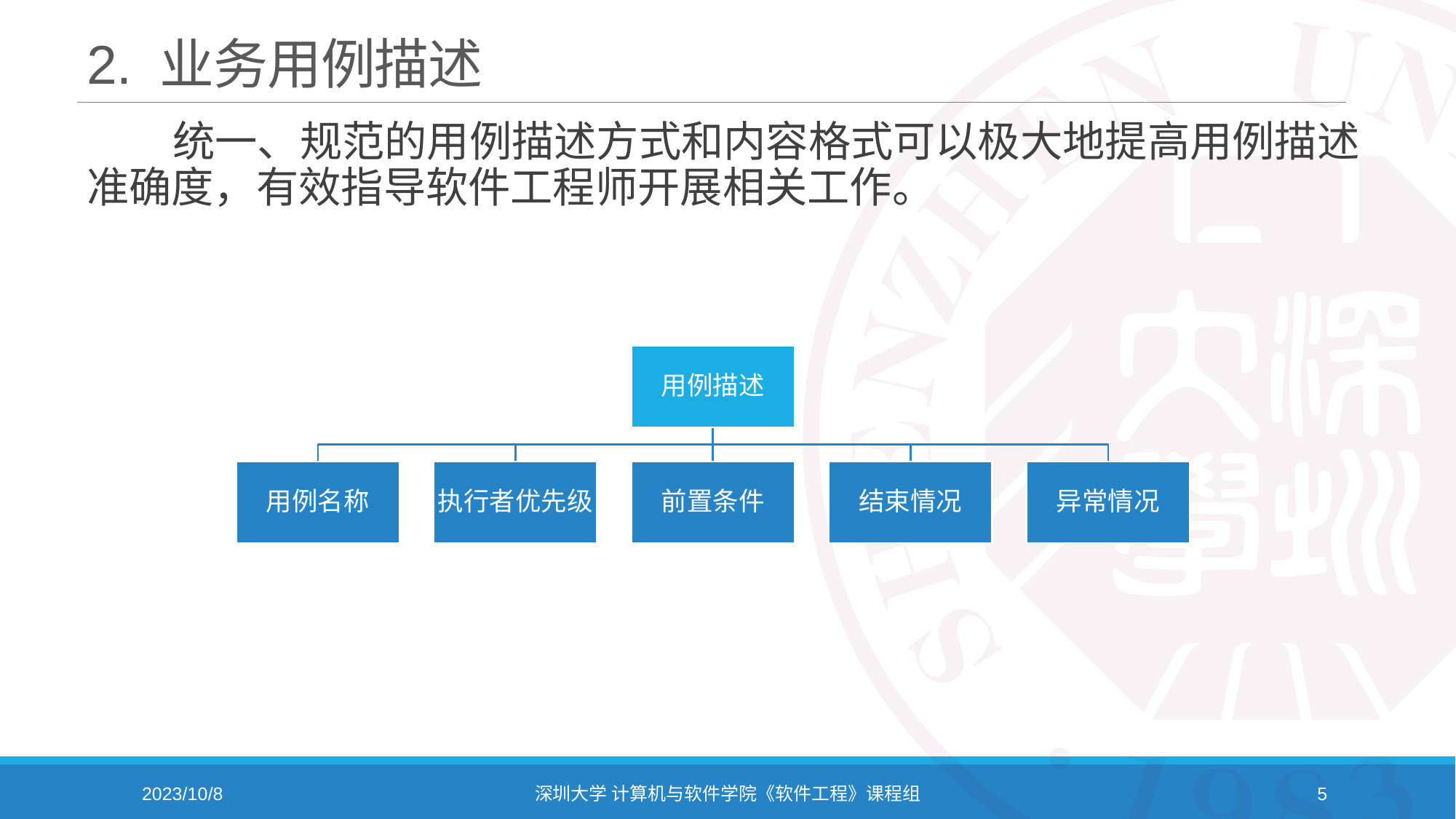

# 2. 业务用例描述
        统一、规范的用例描述方式和内容格式可以极大地提高用例描述准确度，有效指导软件工程师开展相关工作。

用例描述
用例名称
执行者优先级
前置条件
结束情况
异常情况
2023/10/8
深圳大学 计算机与软件学院《软件工程》课程组
5